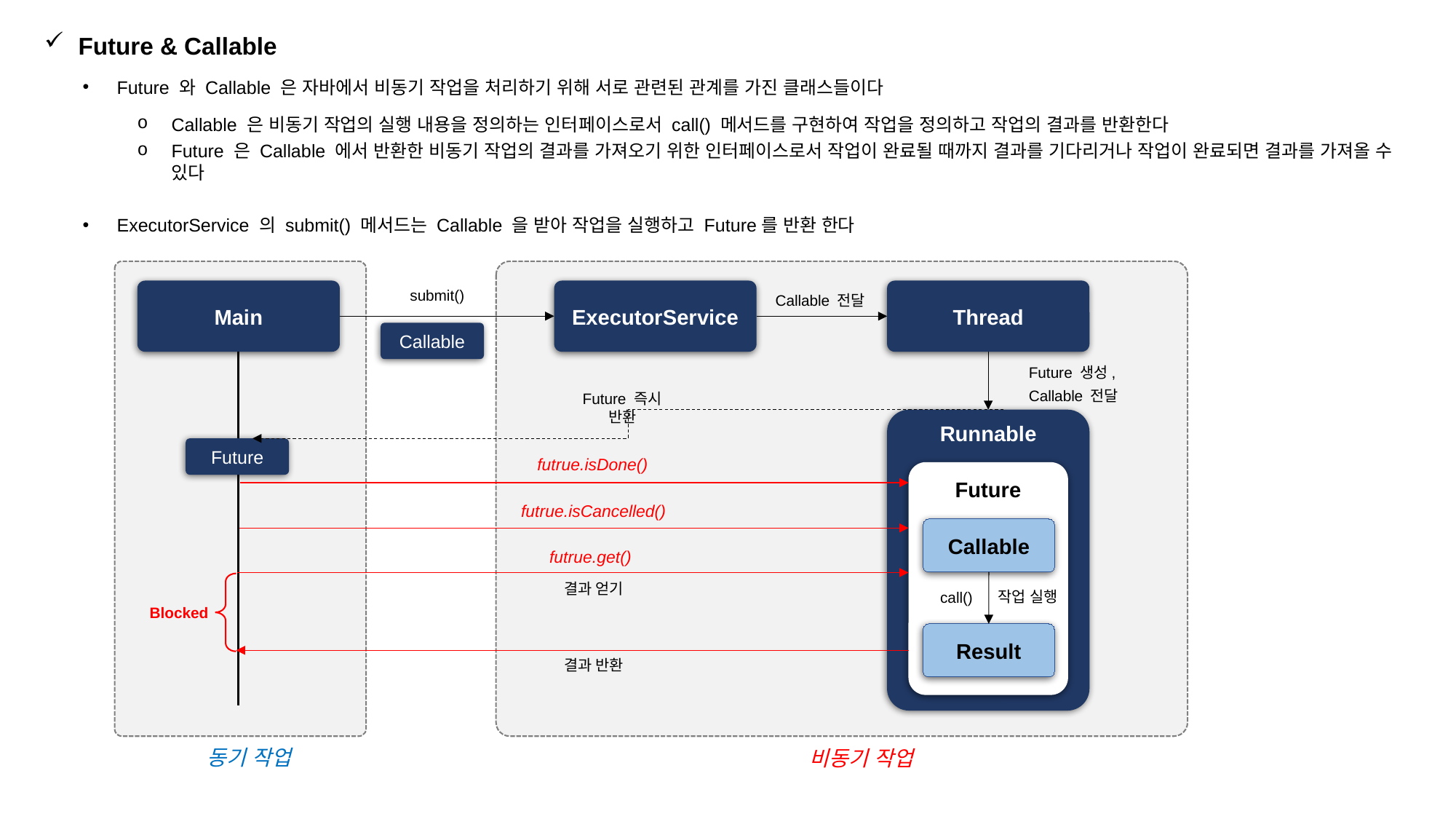

Future & Callable
Future 와 Callable 은 자바에서 비동기 작업을 처리하기 위해 서로 관련된 관계를 가진 클래스들이다
Callable 은 비동기 작업의 실행 내용을 정의하는 인터페이스로서 call() 메서드를 구현하여 작업을 정의하고 작업의 결과를 반환한다
Future 은 Callable 에서 반환한 비동기 작업의 결과를 가져오기 위한 인터페이스로서 작업이 완료될 때까지 결과를 기다리거나 작업이 완료되면 결과를 가져올 수 있다

ExecutorService 의 submit() 메서드는 Callable 을 받아 작업을 실행하고 Future를 반환 한다

Thread
Main
submit()
ExecutorService
Callable 전달
Callable
Future 생성,
Callable 전달
Future 즉시 반환
Runnable

Future
futrue.isDone()
Future

futrue.isCancelled()
Callable
futrue.get()

결과 얻기
작업 실행
call()
Blocked
Result
결과 반환
동기 작업
비동기 작업